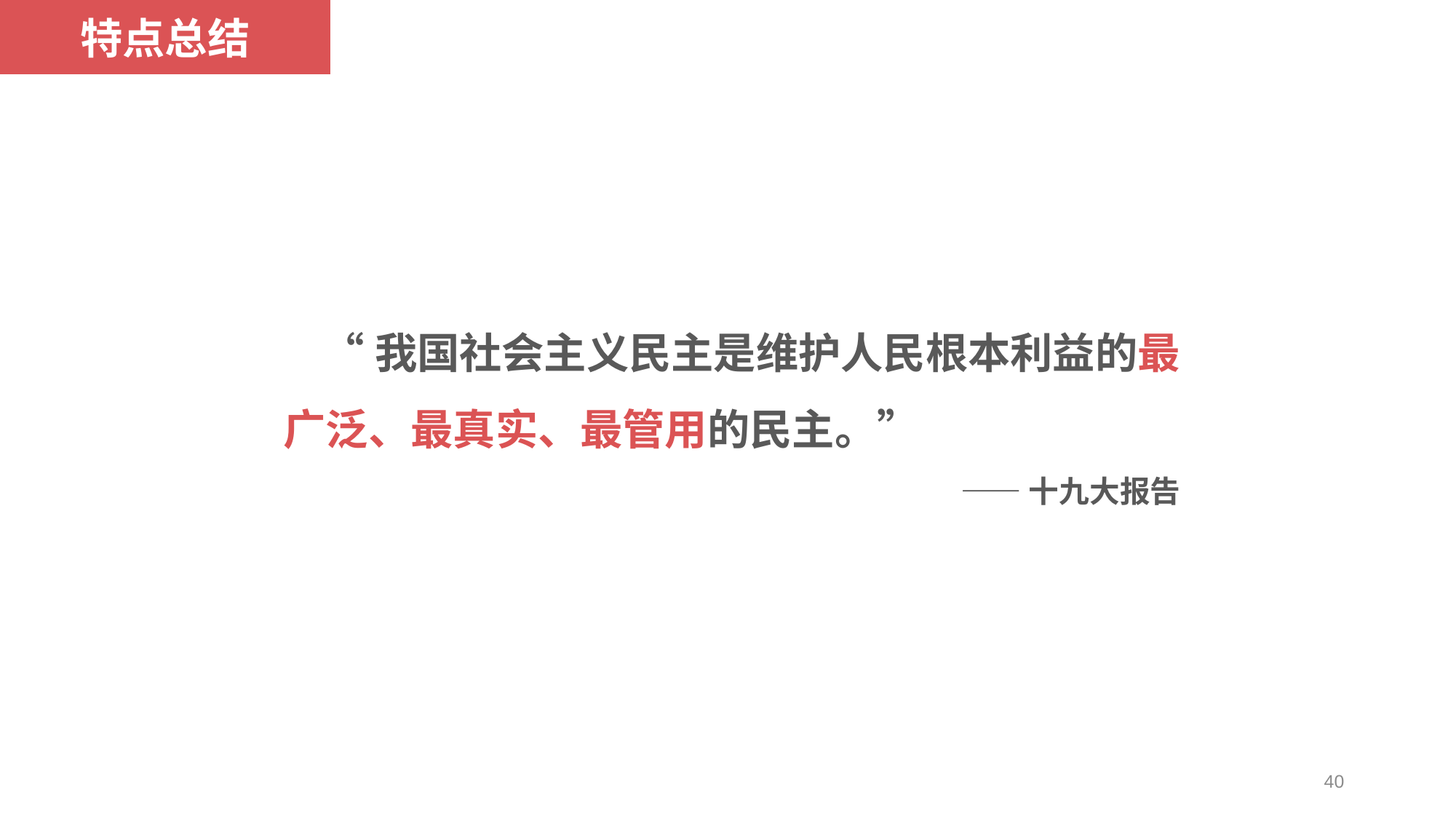

特点总结
    “我国社会主义民主是维护人民根本利益的最广泛、最真实、最管用的民主。”
——十九大报告
40